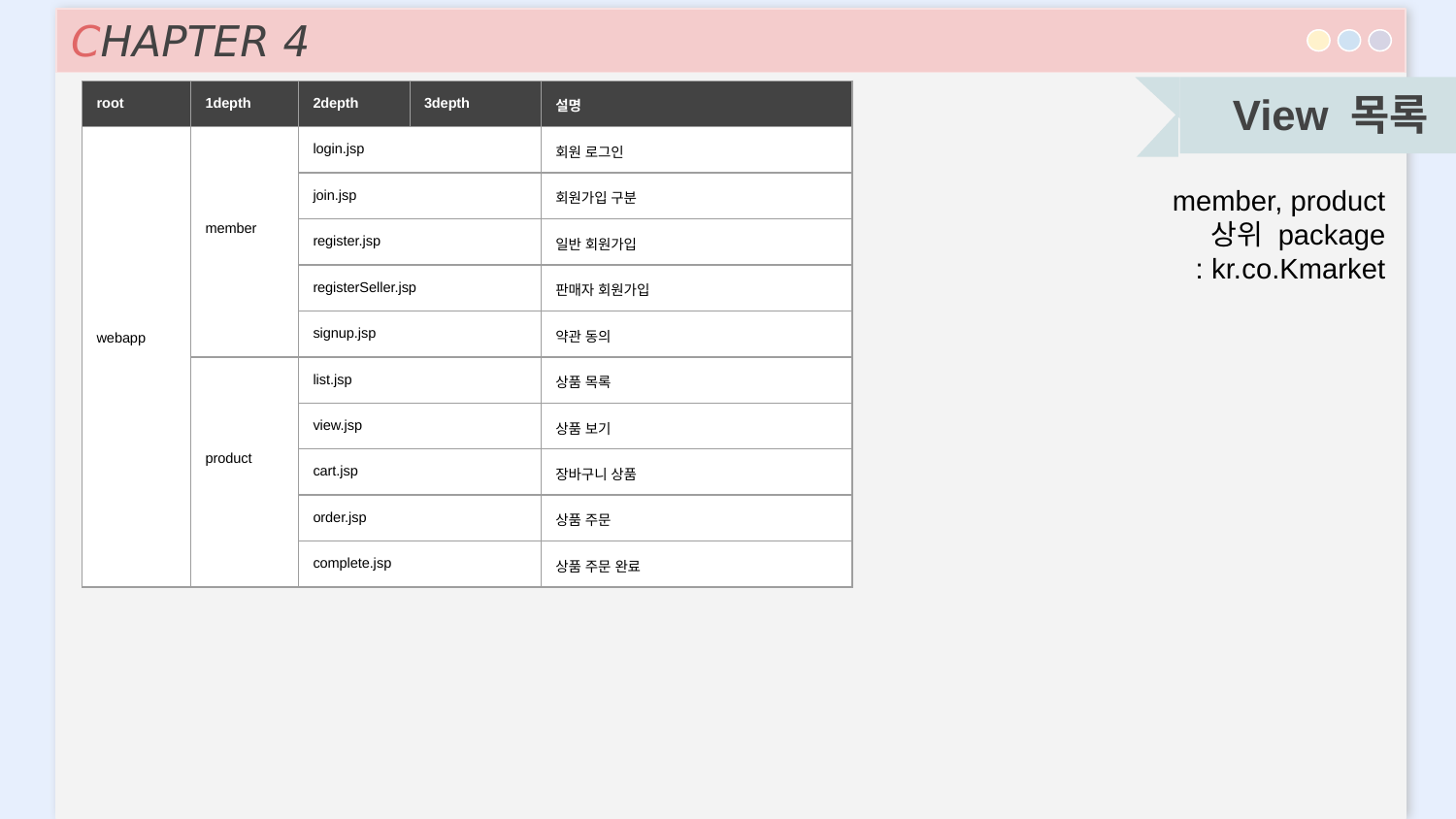

CHAPTER 4

View 목록

| root | 1depth | 2depth | 3depth | 설명 |
| --- | --- | --- | --- | --- |
| webapp | member | login.jsp |  | 회원 로그인 |
|  |  | join.jsp |  | 회원가입 구분 |
|  |  | register.jsp |  | 일반 회원가입 |
|  |  | registerSeller.jsp |  | 판매자 회원가입 |
|  |  | signup.jsp |  | 약관 동의 |
|  | product | list.jsp |  | 상품 목록 |
|  |  | view.jsp |  | 상품 보기 |
|  |  | cart.jsp |  | 장바구니 상품 |
|  |  | order.jsp |  | 상품 주문 |
|  |  | complete.jsp |  | 상품 주문 완료 |
member, product
상위 package
: kr.co.Kmarket